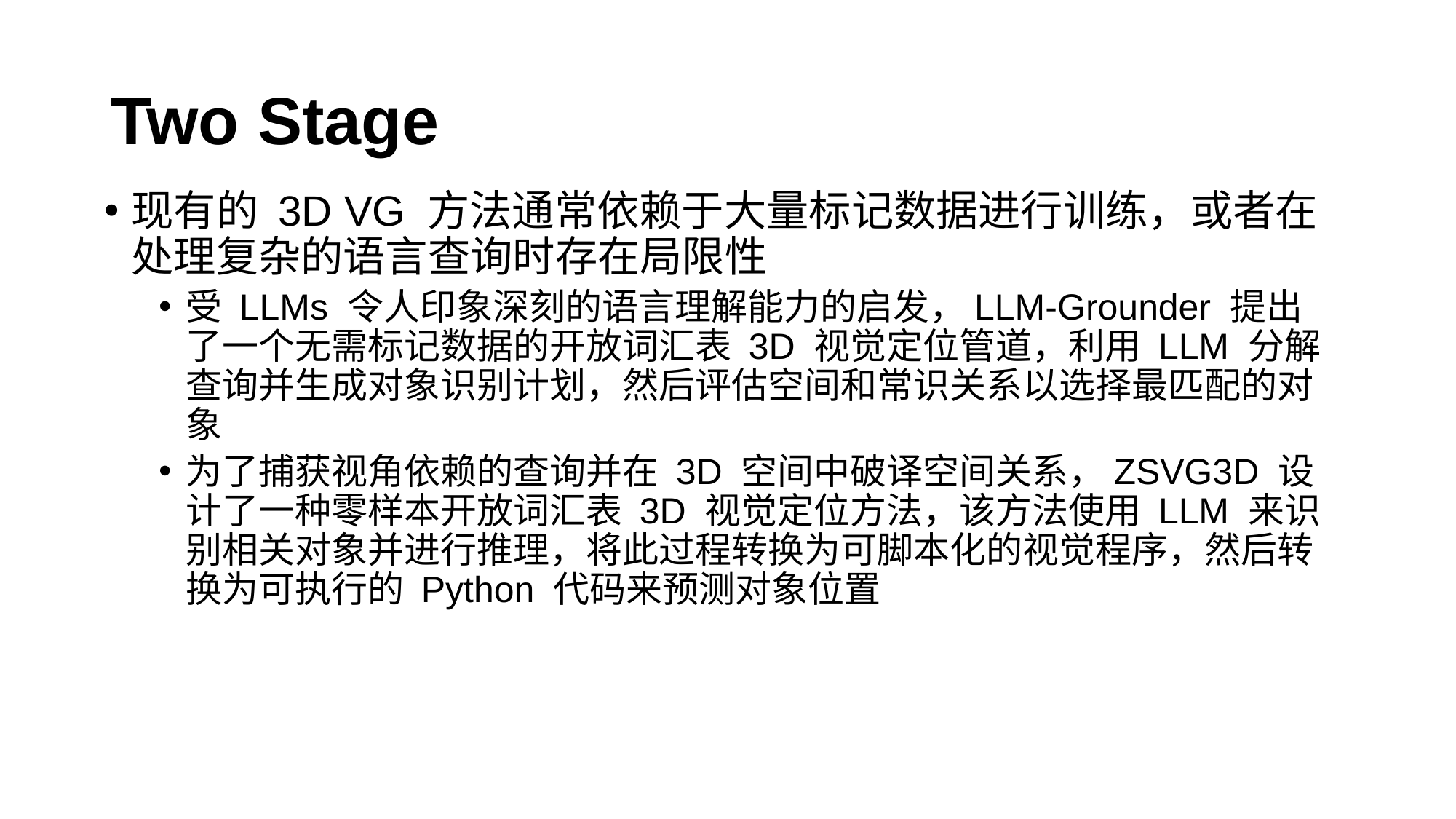

# Two Stage
现有的 3D VG 方法通常依赖于大量标记数据进行训练，或者在处理复杂的语言查询时存在局限性
受 LLMs 令人印象深刻的语言理解能力的启发，LLM-Grounder 提出了一个无需标记数据的开放词汇表 3D 视觉定位管道，利用 LLM 分解查询并生成对象识别计划，然后评估空间和常识关系以选择最匹配的对象
为了捕获视角依赖的查询并在 3D 空间中破译空间关系，ZSVG3D 设计了一种零样本开放词汇表 3D 视觉定位方法，该方法使用 LLM 来识别相关对象并进行推理，将此过程转换为可脚本化的视觉程序，然后转换为可执行的 Python 代码来预测对象位置